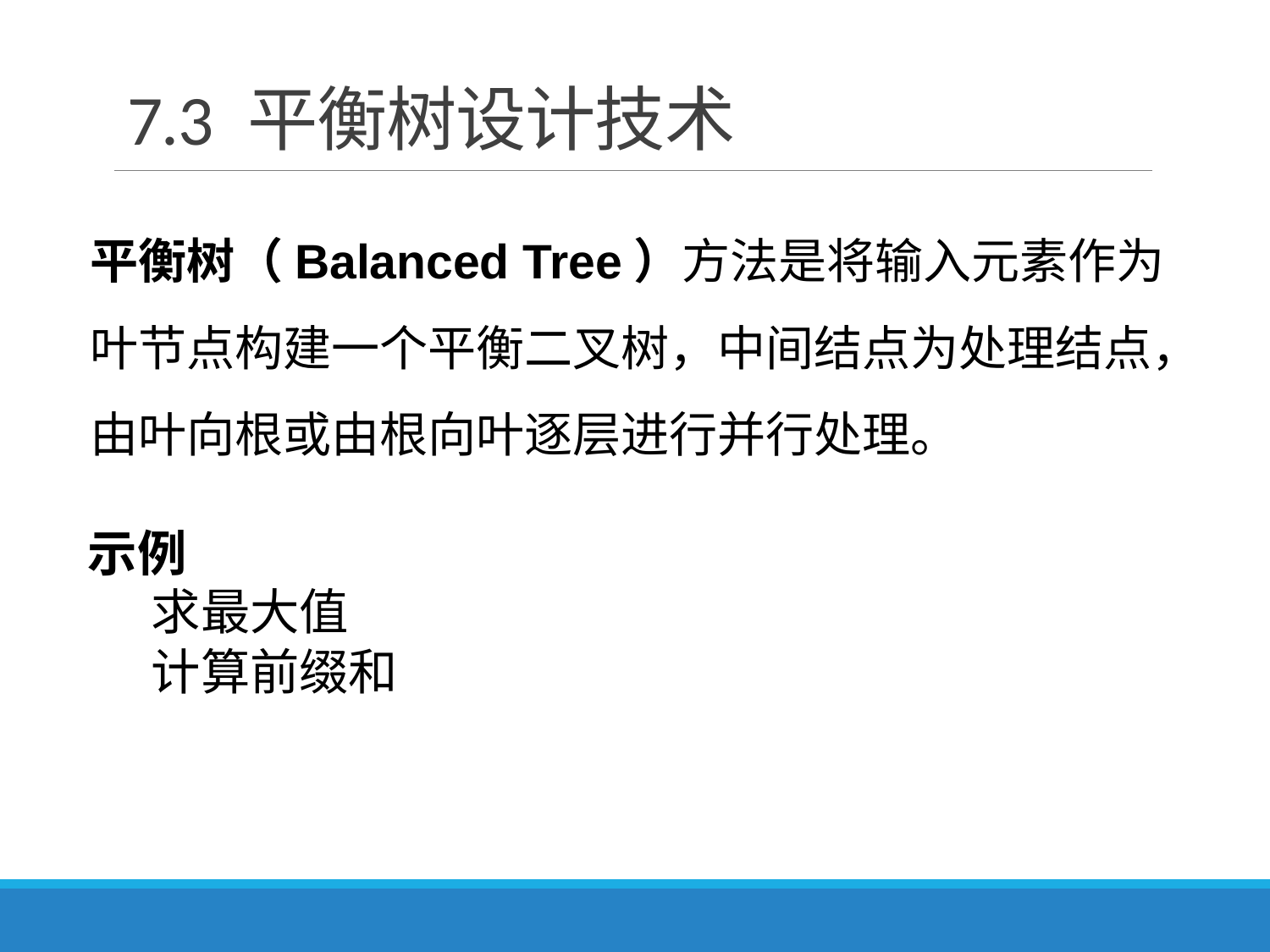

# 7.3 平衡树设计技术
平衡树（Balanced Tree）方法是将输入元素作为叶节点构建一个平衡二叉树，中间结点为处理结点，由叶向根或由根向叶逐层进行并行处理。

示例
求最大值
计算前缀和